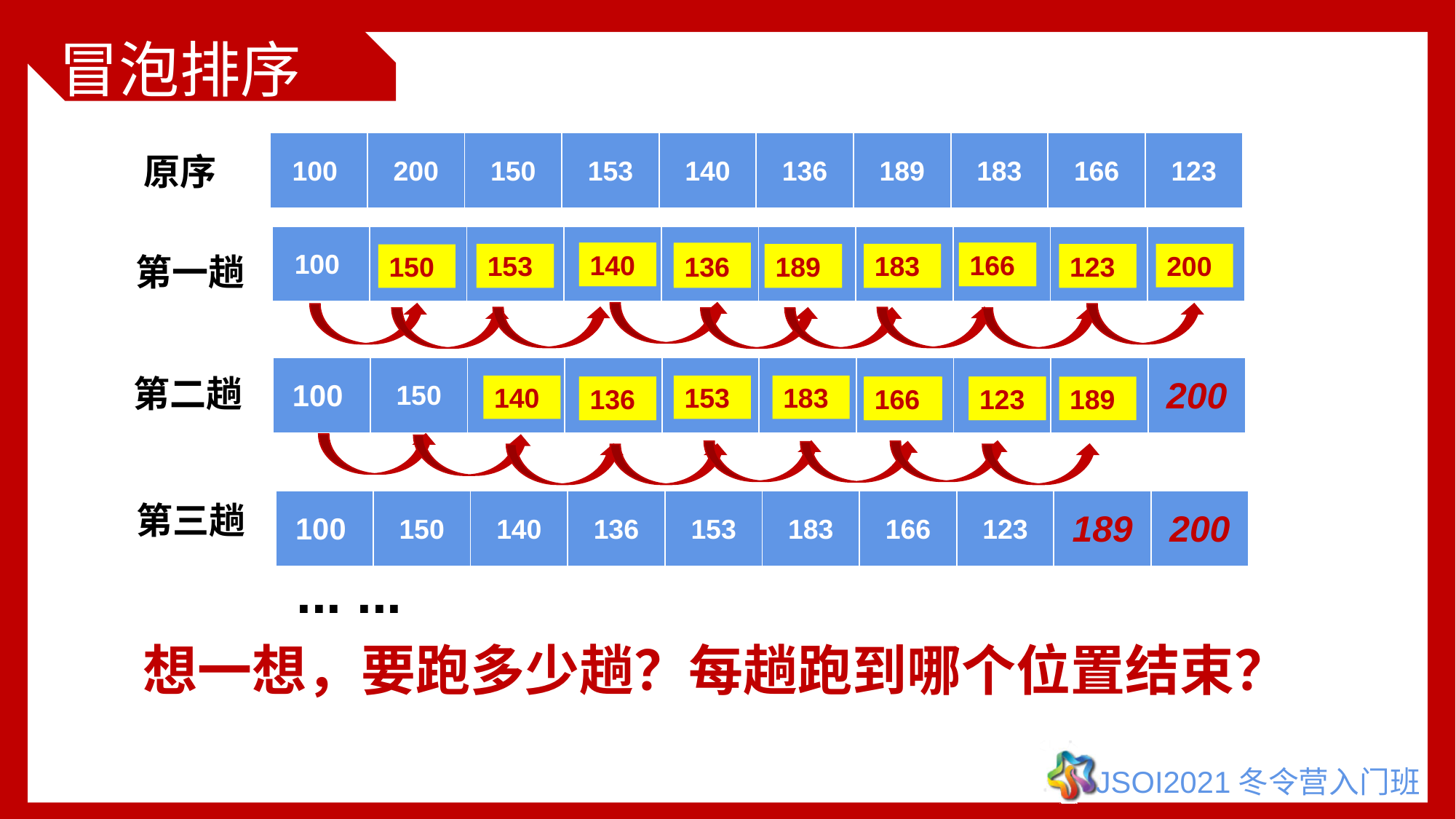

# 冒泡排序
| 100 | 200 | 150 | 153 | 140 | 136 | 189 | 183 | 166 | 123 |
| --- | --- | --- | --- | --- | --- | --- | --- | --- | --- |
原序
| 100 | 200 | 150 | 153 | 140 | 136 | 189 | 183 | 166 | 123 |
| --- | --- | --- | --- | --- | --- | --- | --- | --- | --- |
200
140
200
200
166
153
183
200
189
123
第一趟
150
200
136
200
200
200

| 100 | 150 | 153 | 140 | 136 | 189 | 183 | 166 | 123 | 200 |
| --- | --- | --- | --- | --- | --- | --- | --- | --- | --- |
第二趟
140
153
183
153
136
166
189
189
123
189

| 100 | 150 | 140 | 136 | 153 | 183 | 166 | 123 | 189 | 200 |
| --- | --- | --- | --- | --- | --- | --- | --- | --- | --- |
第三趟
... ...
想一想，要跑多少趟？每趟跑到哪个位置结束？